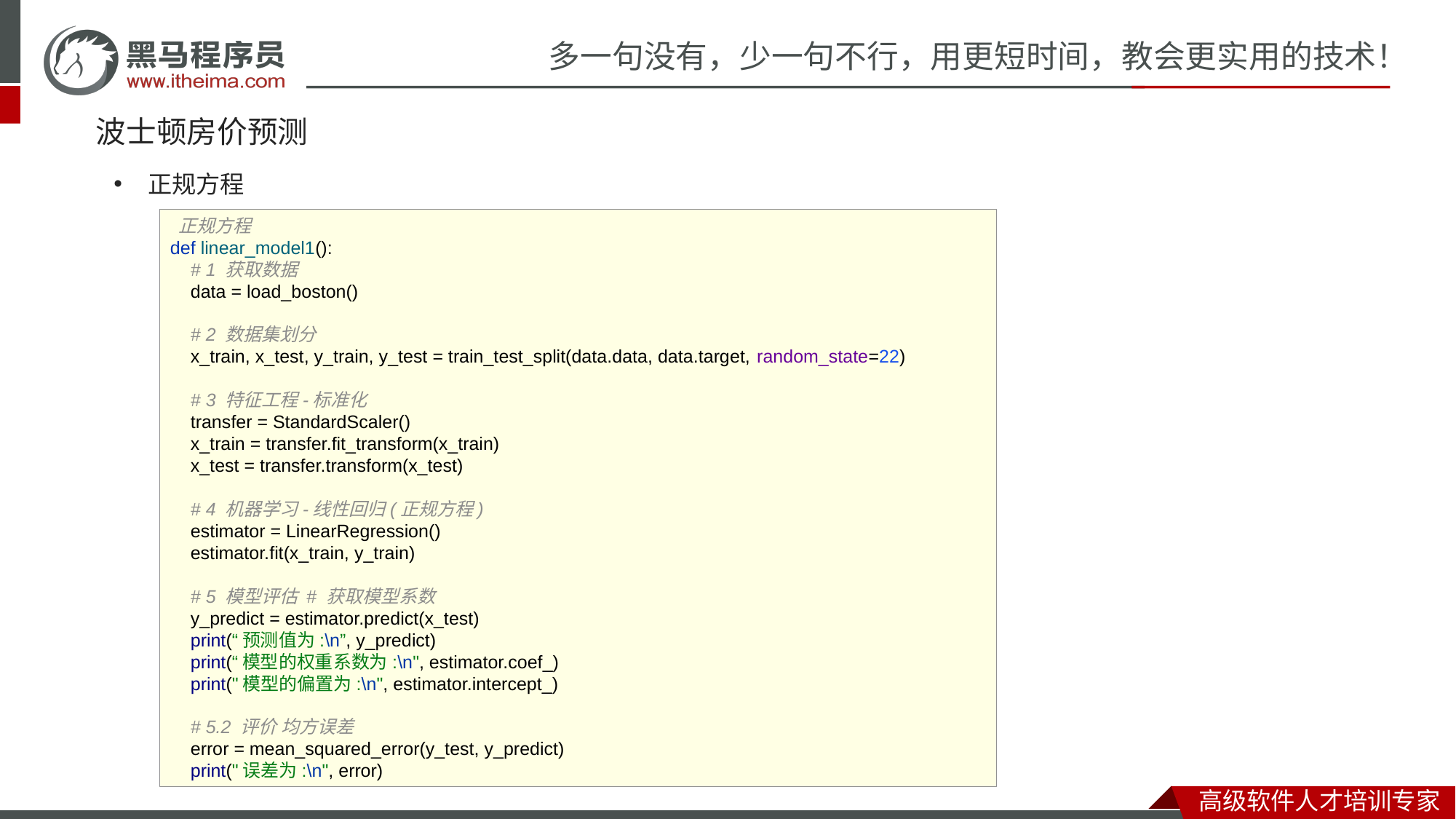

# 波士顿房价预测
正规方程

 正规方程
def linear_model1():
    # 1 获取数据
    data = load_boston()
    # 2 数据集划分
    x_train, x_test, y_train, y_test = train_test_split(data.data, data.target, random_state=22)
    # 3 特征工程-标准化
    transfer = StandardScaler()
    x_train = transfer.fit_transform(x_train)
    x_test = transfer.transform(x_test)
    # 4 机器学习-线性回归(正规方程)
    estimator = LinearRegression()
    estimator.fit(x_train, y_train)
    # 5 模型评估 # 获取模型系数
    y_predict = estimator.predict(x_test)
    print(“预测值为:\n”, y_predict)
    print(“模型的权重系数为:\n", estimator.coef_)
    print("模型的偏置为:\n", estimator.intercept_)
    # 5.2 评价 均方误差
    error = mean_squared_error(y_test, y_predict)
    print("误差为:\n", error)